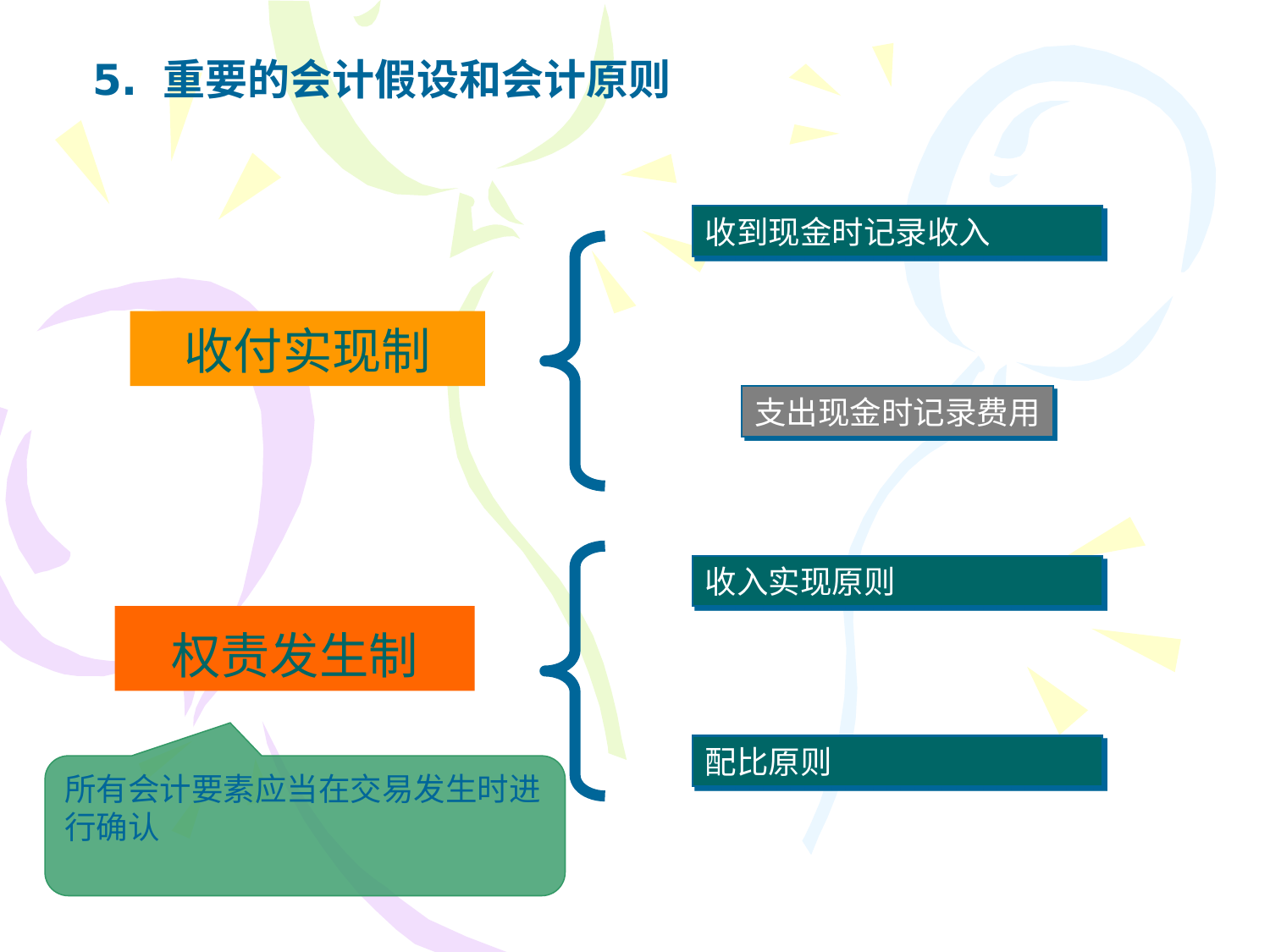

5. 重要的会计假设和会计原则
收到现金时记录收入

收付实现制
支出现金时记录费用

收入实现原则
权责发生制
配比原则
所有会计要素应当在交易发生时进行确认
59